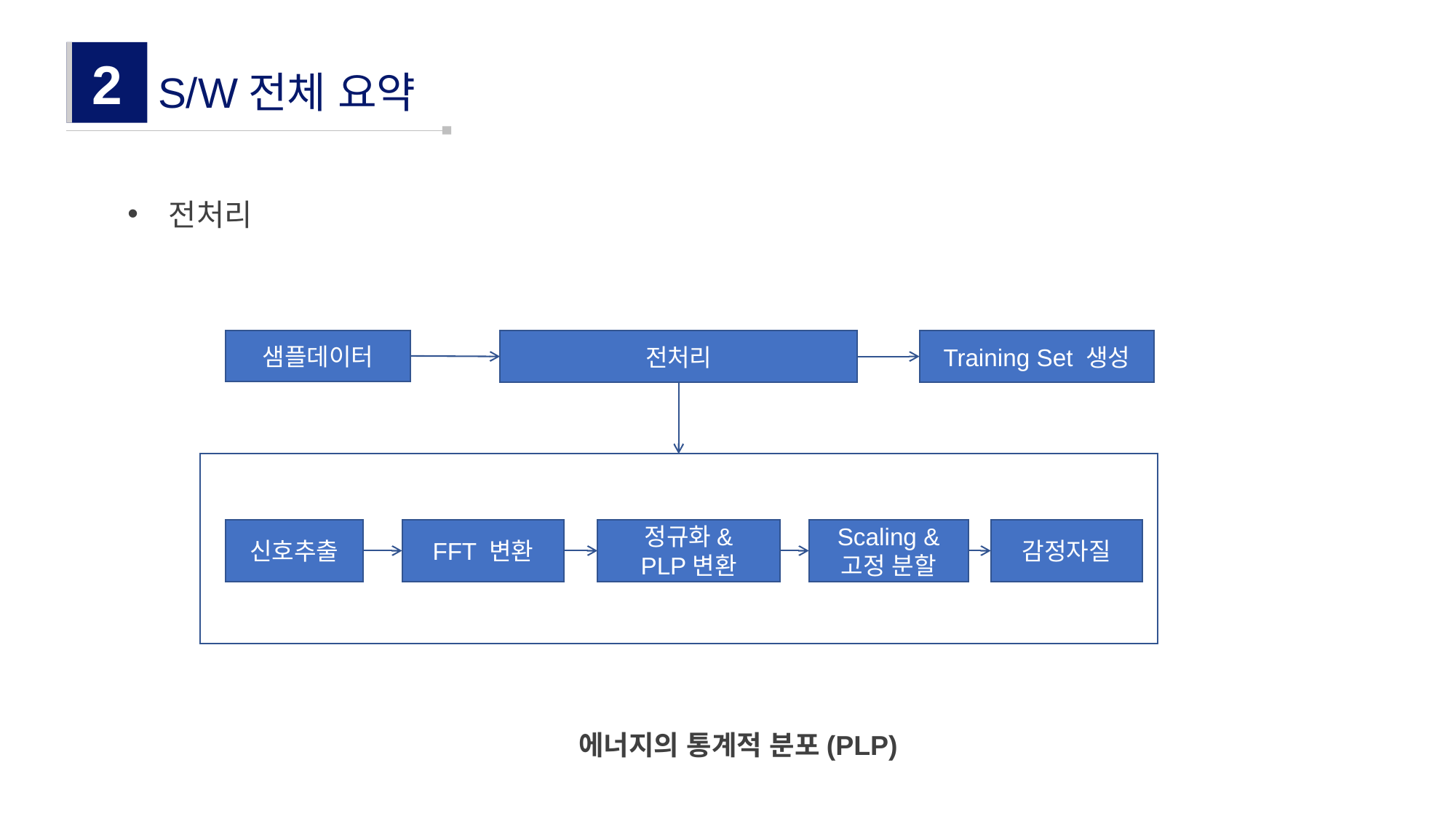

2

S/W전체 요약

전처리
샘플데이터
전처리
Training Set 생성

신호추출
FFT 변환
정규화&
PLP변환
Scaling &
고정 분할
감정자질
에너지의 통계적 분포(PLP)